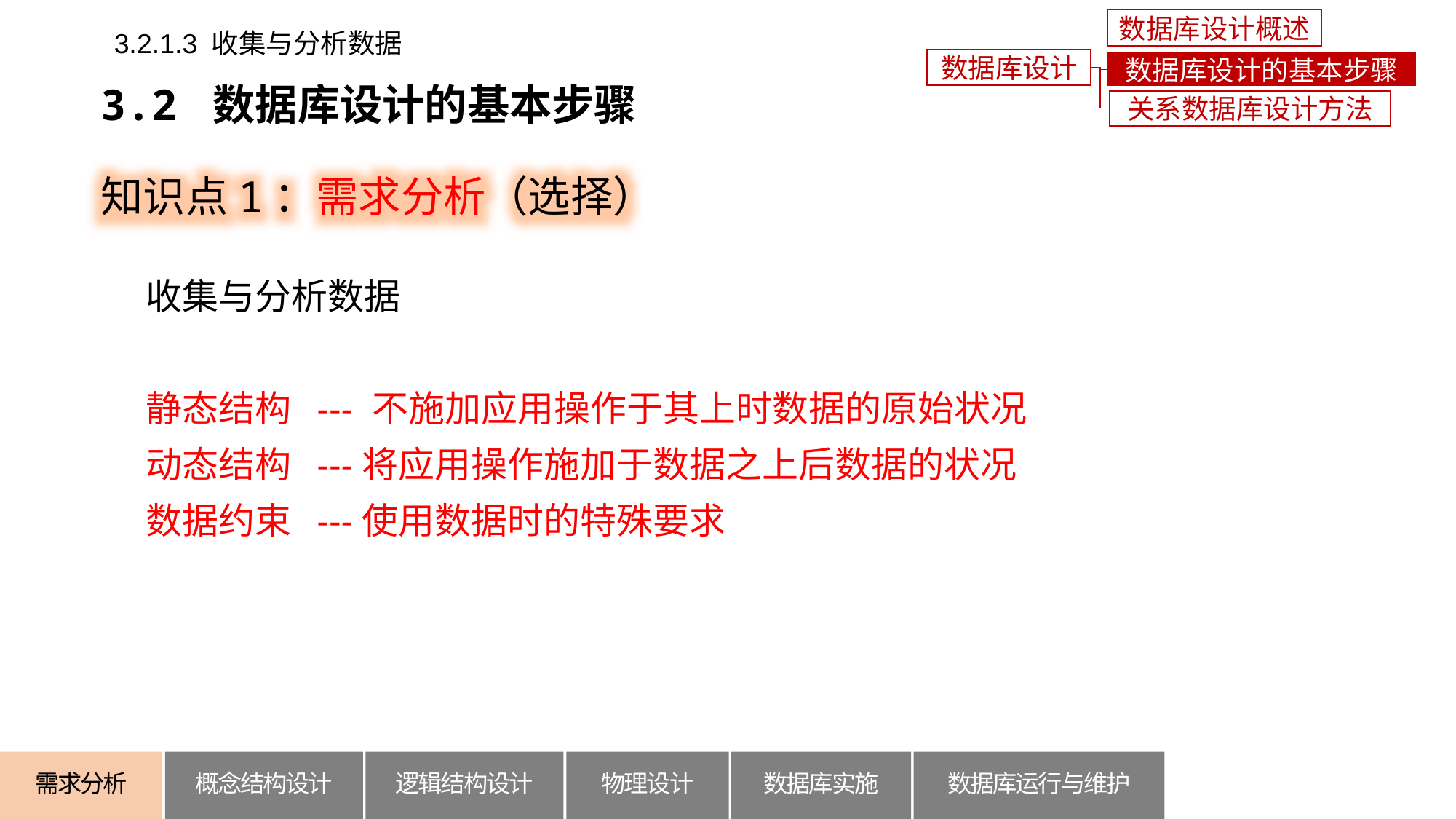

数据库设计概述
3.2.1.3 收集与分析数据
数据库设计
数据库设计的基本步骤
3.2 数据库设计的基本步骤
关系数据库设计方法
知识点1：需求分析（选择）
收集与分析数据

静态结构  --- 不施加应用操作于其上时数据的原始状况
动态结构  ---将应用操作施加于数据之上后数据的状况
数据约束  ---使用数据时的特殊要求

概念结构设计
逻辑结构设计
数据库运行与维护
需求分析
物理设计
数据库实施